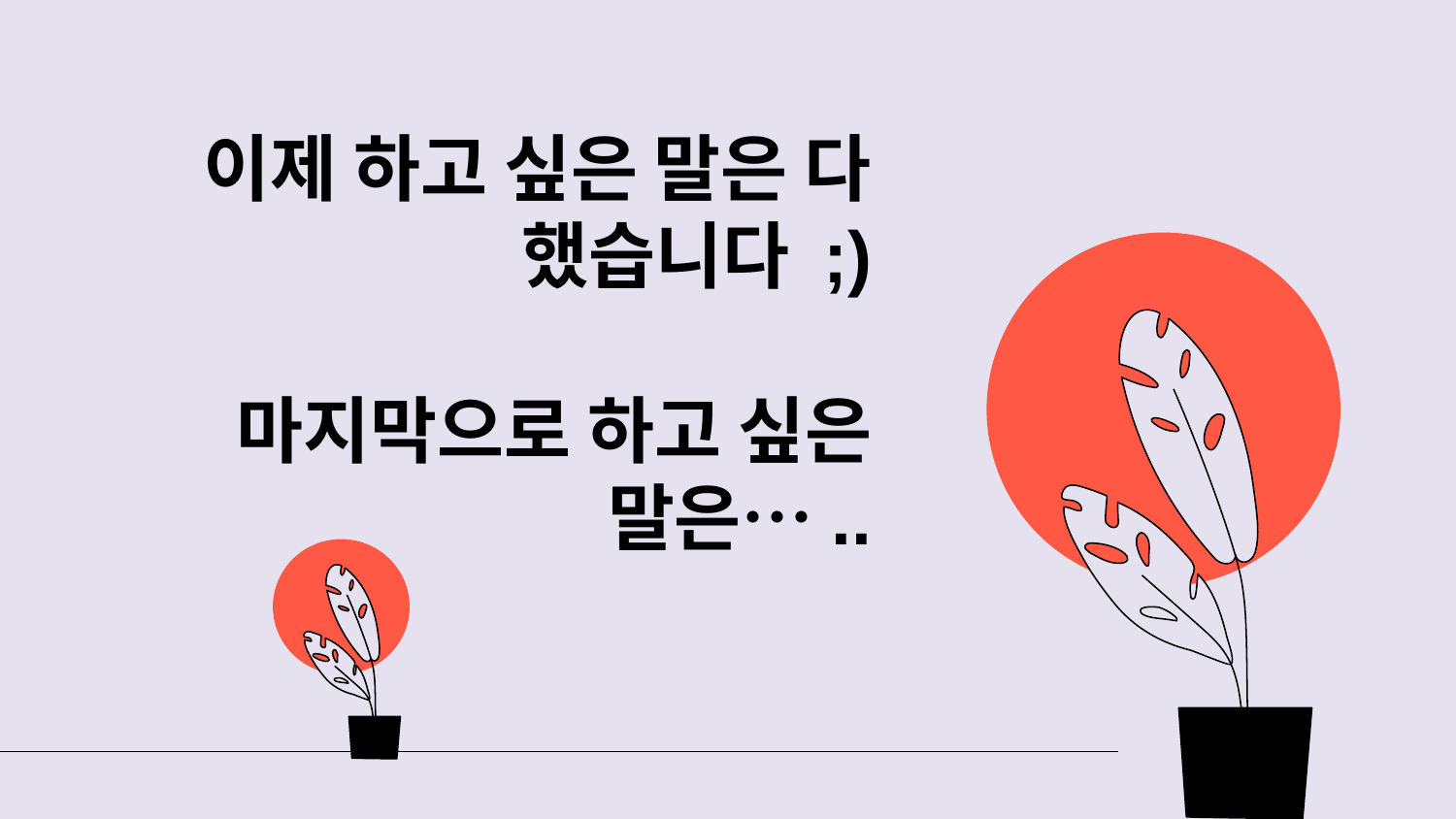

# 이제 하고 싶은 말은 다 했습니다 ;)

마지막으로 하고 싶은 말은…..